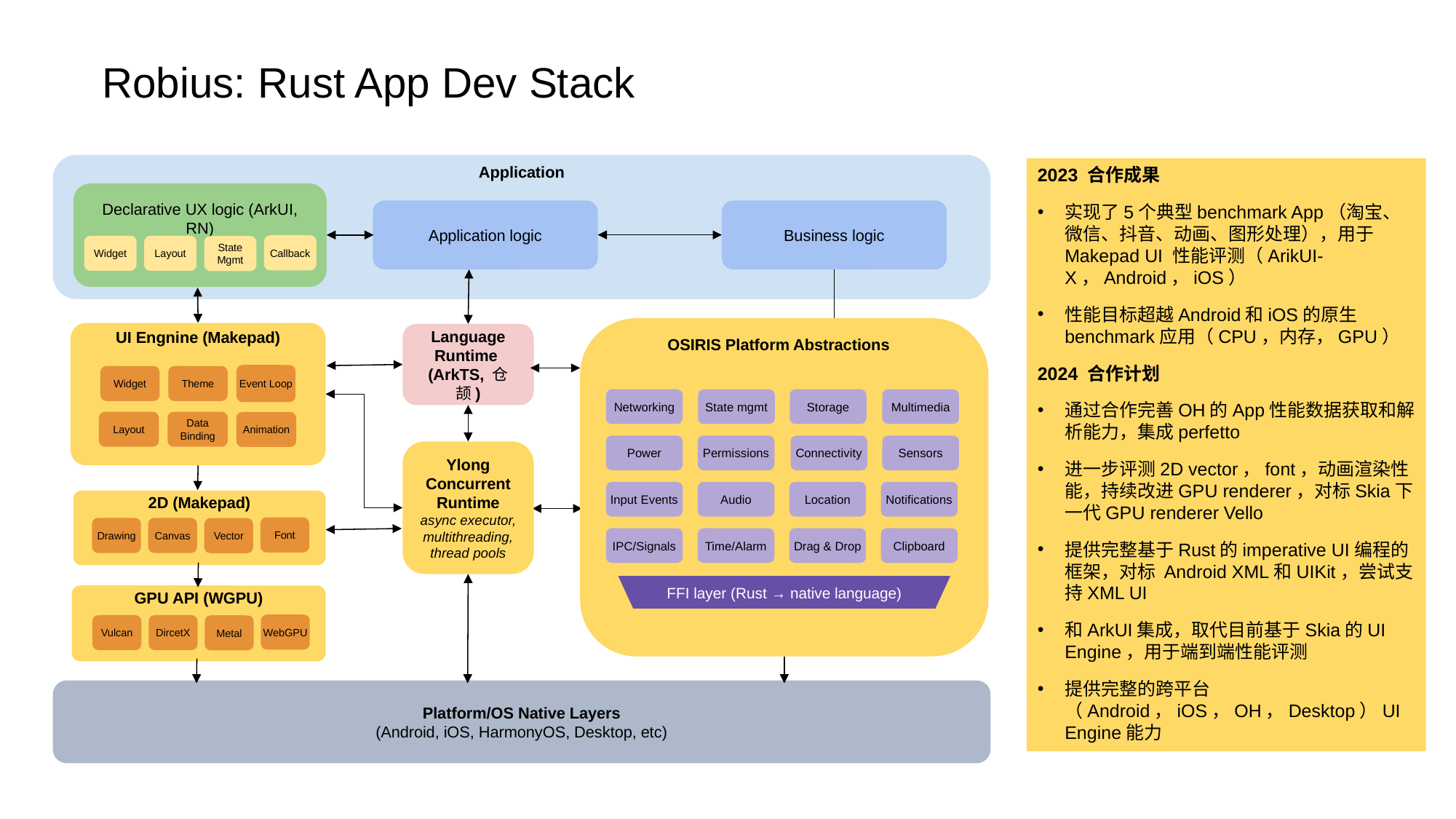

# Robius: Rust App Dev Stack
Application
Declarative UX logic (ArkUI, RN)
Application logic
Business logic
Callback
Widget
Layout
State Mgmt
OSIRIS Platform Abstractions
Networking
State mgmt
Storage
Multimedia
Power
Permissions
Sensors
Connectivity
Input Events
Audio
Notifications
Location
IPC/Signals
Time/Alarm
Drag & Drop
Clipboard

FFI layer (Rust → native language)
UI Engnine (Makepad)
Language Runtime
(ArkTS, 仓颉)
Event Loop
Widget
Theme
Layout
Data Binding
Animation
Ylong Concurrent Runtime
async executor,
multithreading,
thread pools
2D (Makepad)
GPU API (WGPU)
Font
Drawing
Canvas
Vector
WebGPU
Vulcan
DircetX
Metal
Platform/OS Native Layers
(Android, iOS, HarmonyOS, Desktop, etc)
2023 合作成果
实现了5个典型benchmark App（淘宝、微信、抖音、动画、图形处理），用于Makepad UI 性能评测（ArikUI-X，Android，iOS）
性能目标超越Android和iOS的原生benchmark应用（CPU，内存，GPU）
2024 合作计划
通过合作完善OH的App性能数据获取和解析能力，集成perfetto
进一步评测2D vector，font，动画渲染性能，持续改进GPU renderer，对标Skia下一代GPU renderer Vello
提供完整基于Rust的imperative UI编程的框架，对标 Android XML和UIKit，尝试支持XML UI
和ArkUI集成，取代目前基于Skia的UI Engine，用于端到端性能评测
提供完整的跨平台（Android，iOS，OH，Desktop）UI Engine能力